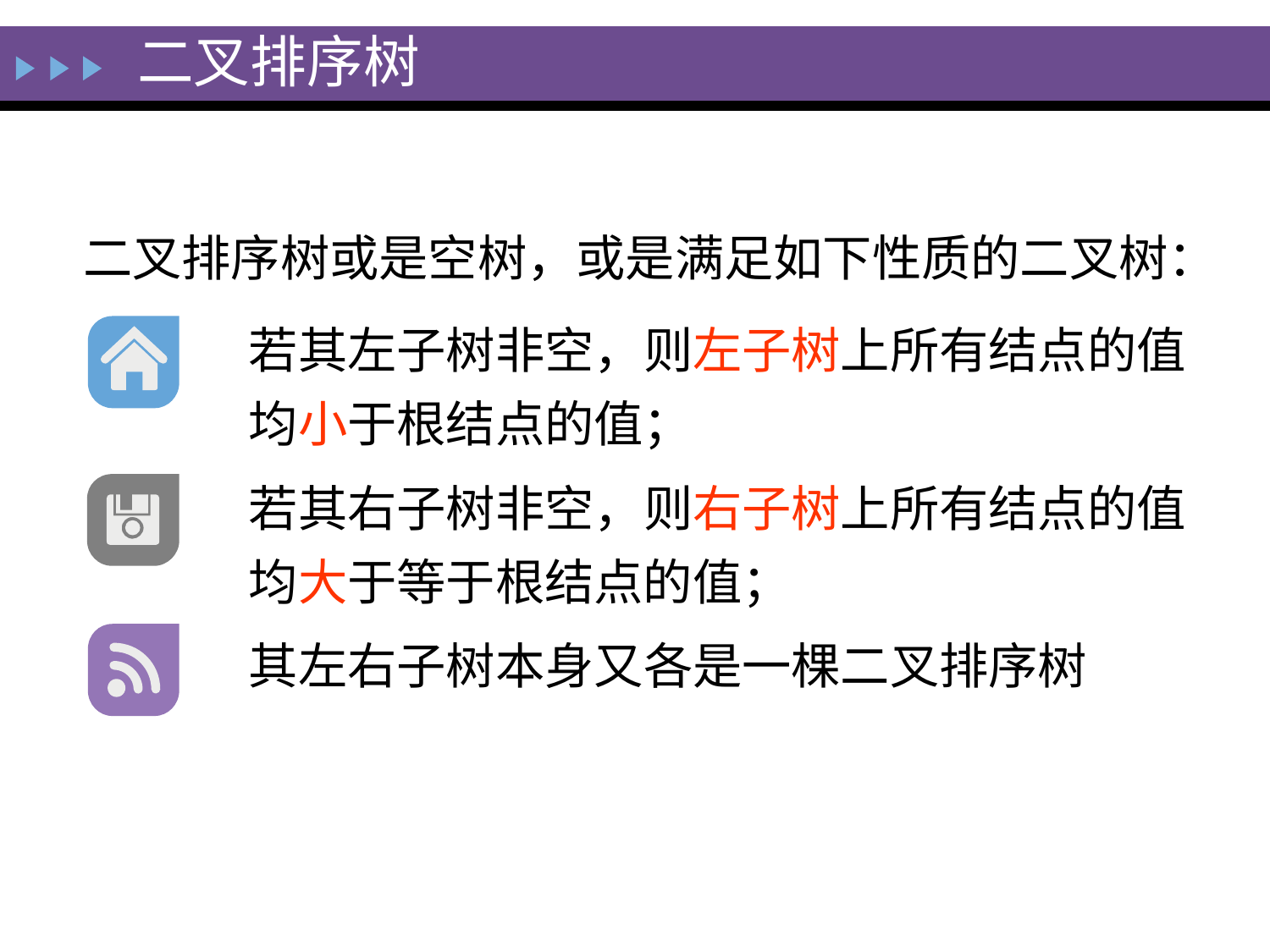

二叉排序树
二叉排序树或是空树，或是满足如下性质的二叉树：
若其左子树非空，则左子树上所有结点的值均小于根结点的值；
若其右子树非空，则右子树上所有结点的值均大于等于根结点的值；
其左右子树本身又各是一棵二叉排序树